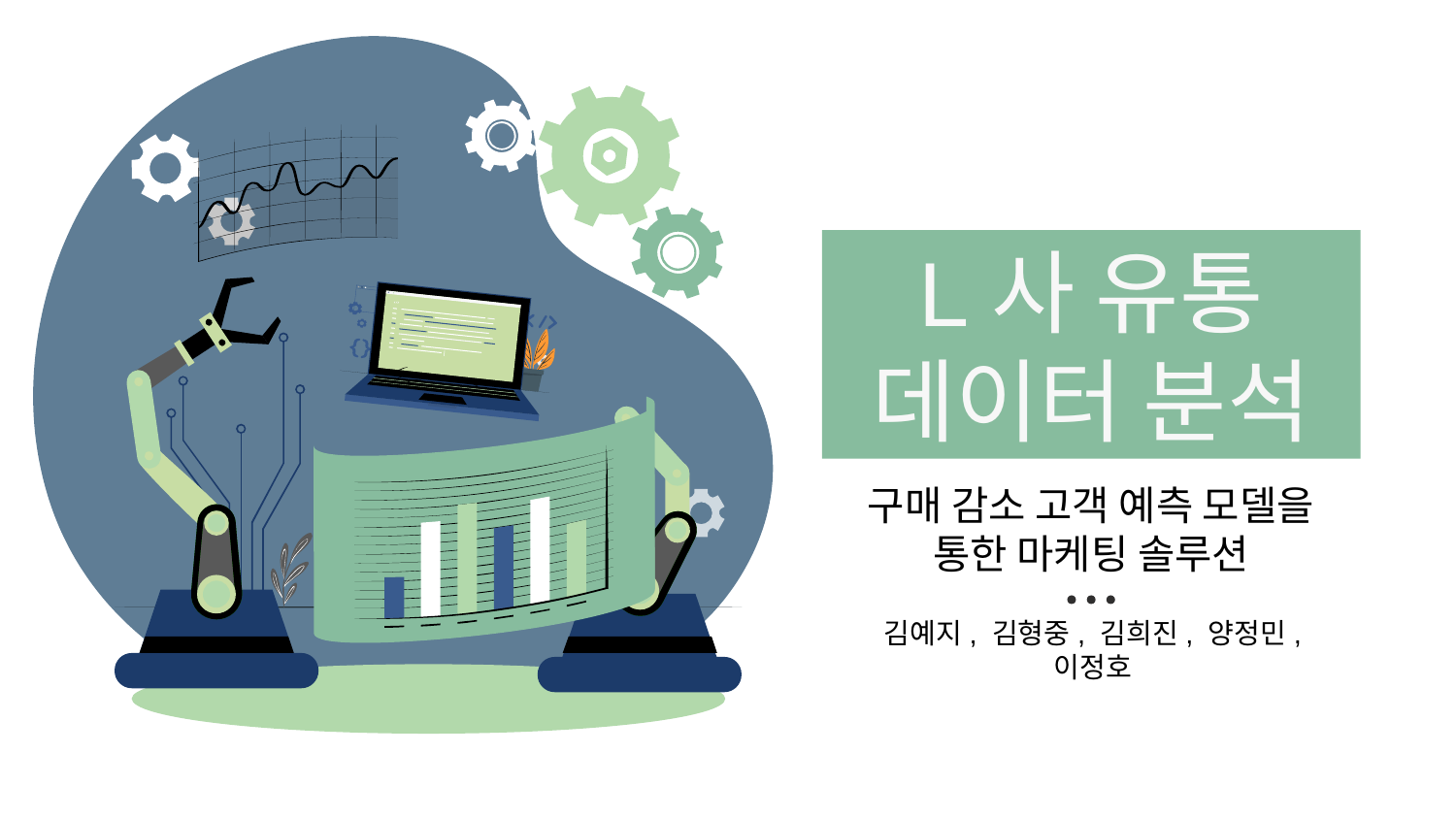

# L사 유통 데이터 분석

구매 감소 고객 예측 모델을 통한 마케팅 솔루션

김예지, 김형중, 김희진, 양정민, 이정호